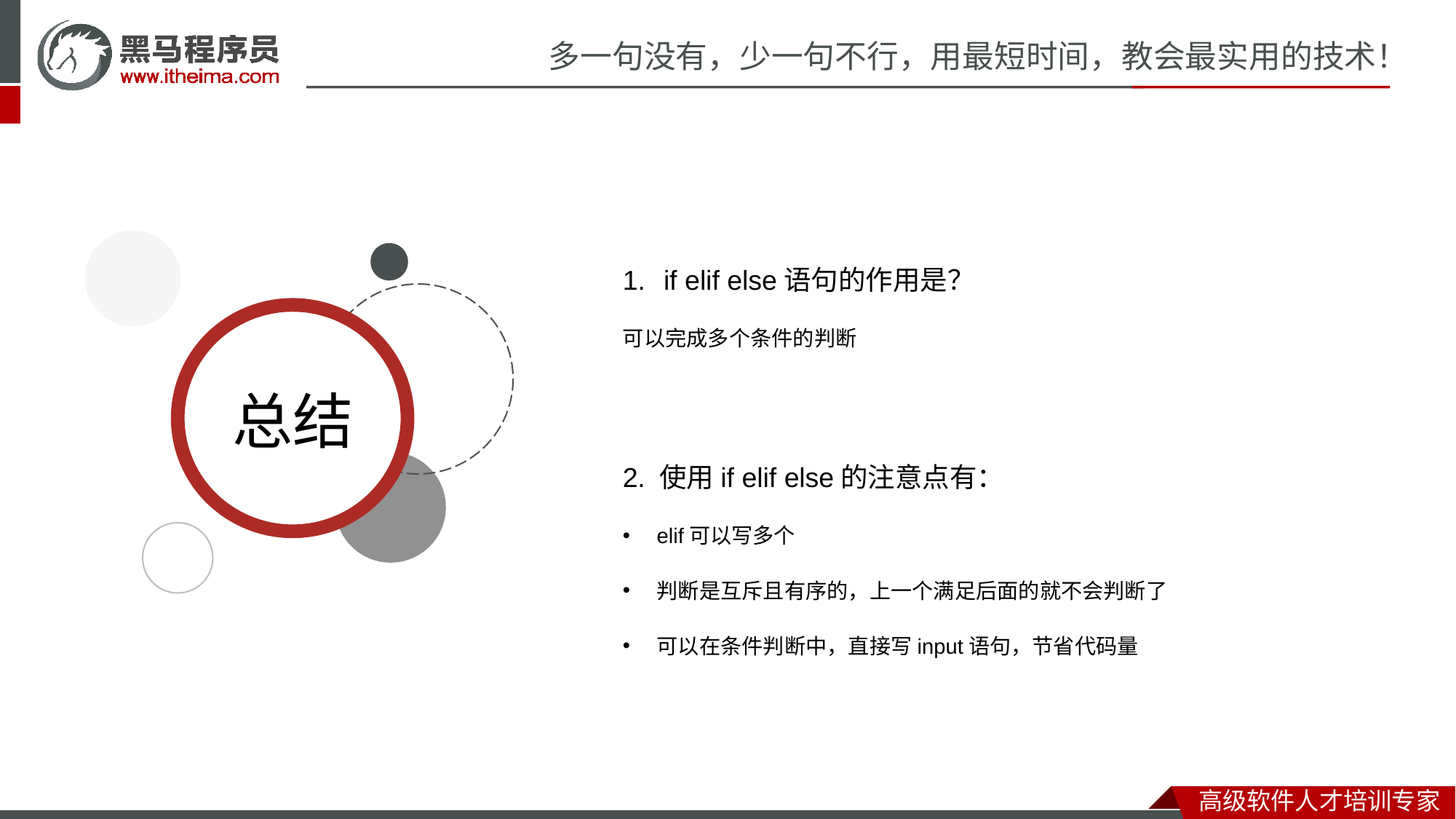

if elif else语句的作用是？
可以完成多个条件的判断

2. 使用if elif else的注意点有：
elif可以写多个
判断是互斥且有序的，上一个满足后面的就不会判断了
可以在条件判断中，直接写input语句，节省代码量